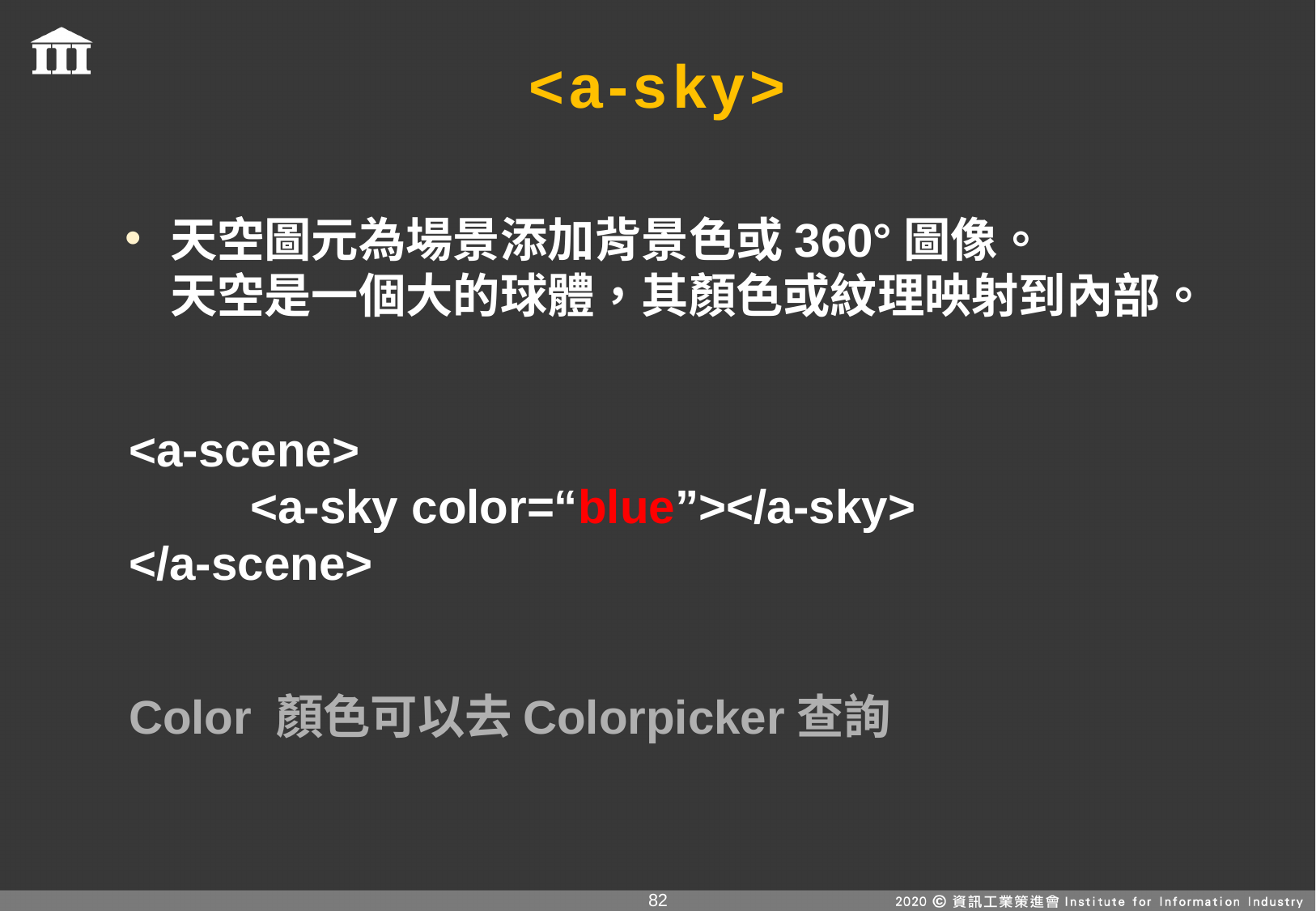

# <a-sky>
天空圖元為場景添加背景色或360°圖像。
天空是一個大的球體，其顏色或紋理映射到內部。

<a-scene>
	<a-sky color=“blue”></a-sky>
</a-scene>

Color 顏色可以去Colorpicker查詢
82